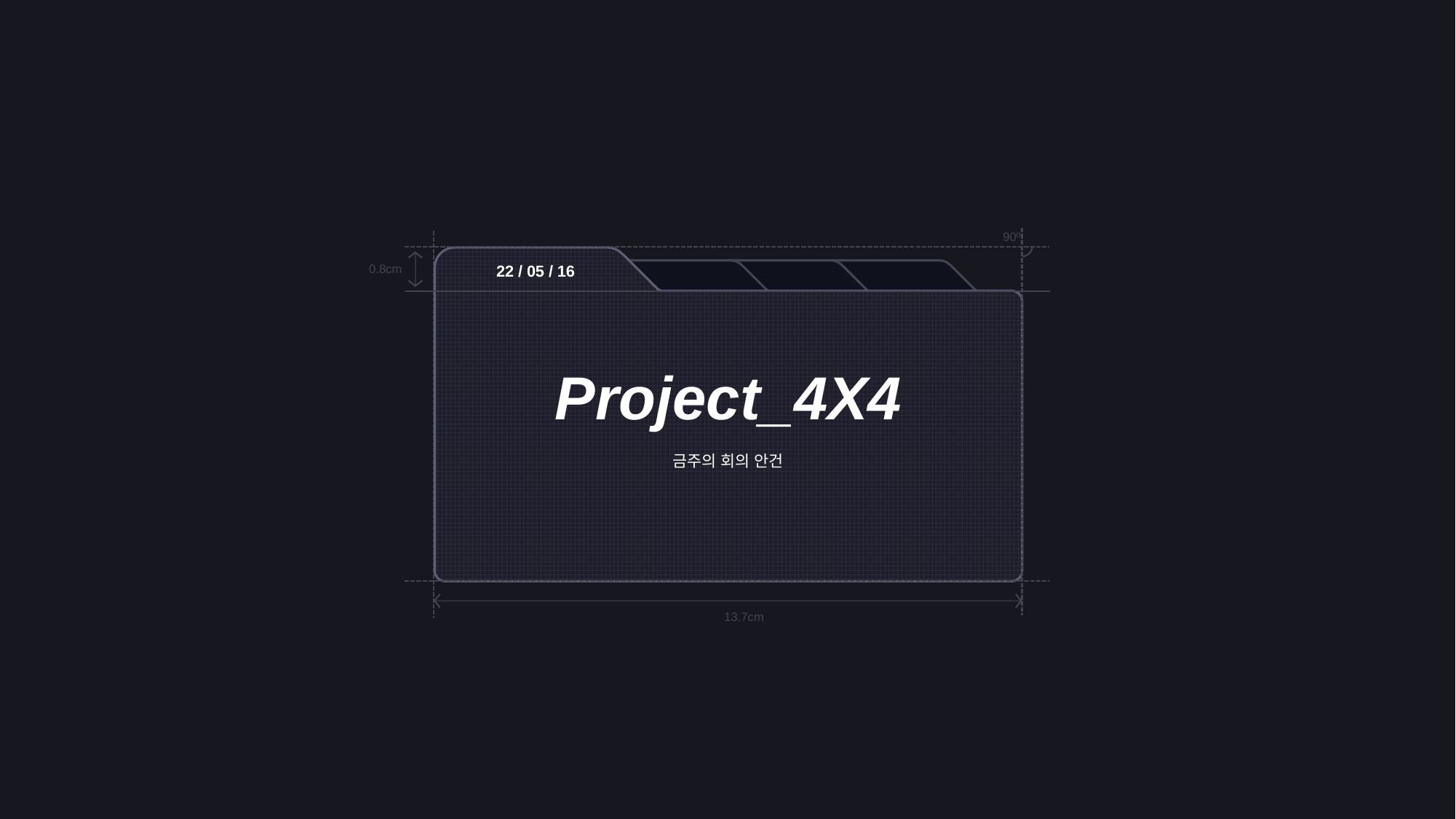

90º

Project_4X4
금주의 회의 안건

0.8cm

13.7cm
22 / 05 / 16